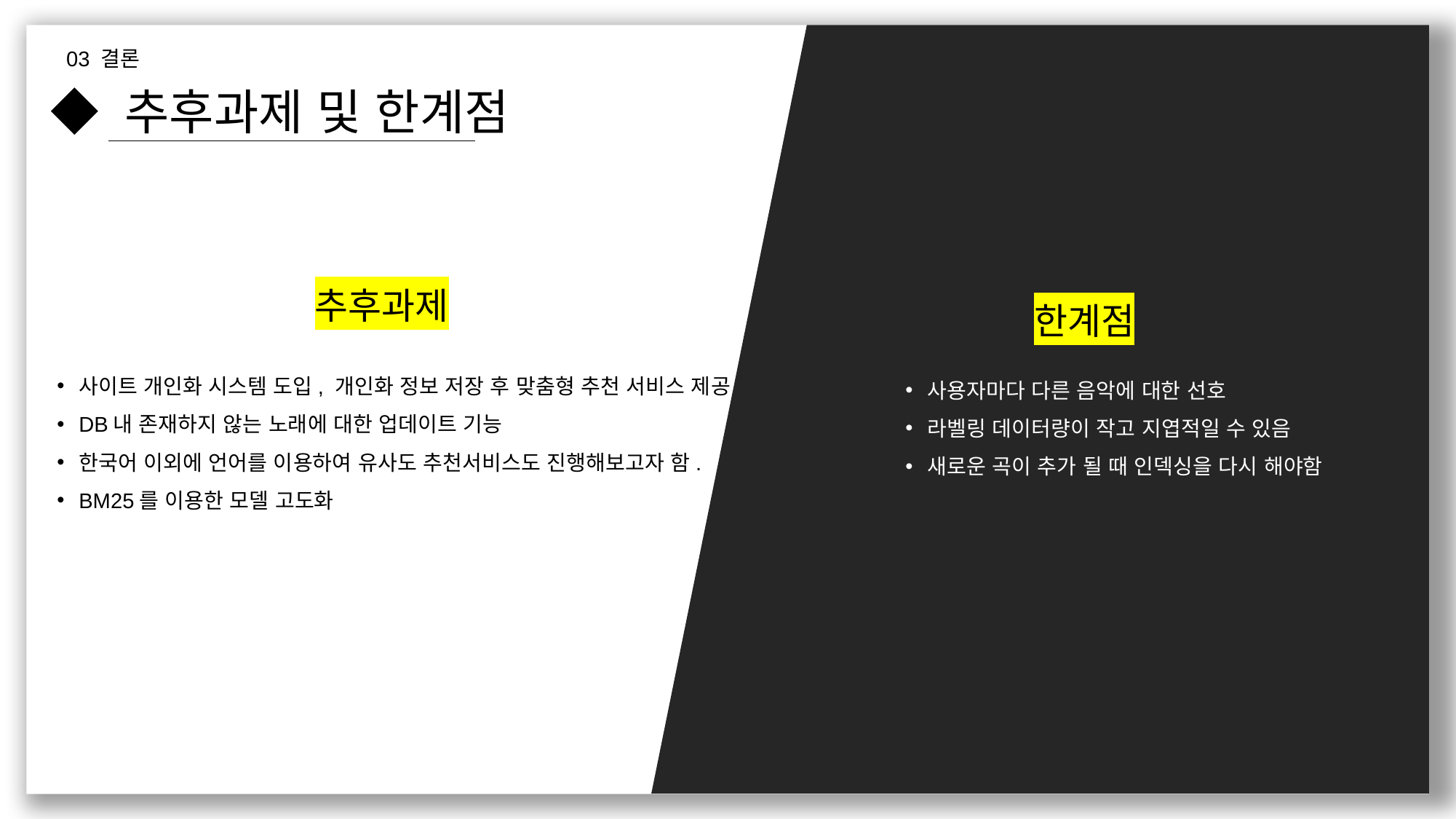

03 결론
◆ 추후과제 및 한계점
한계점

추후과제
사이트 개인화 시스템 도입, 개인화 정보 저장 후 맞춤형 추천 서비스 제공
DB내 존재하지 않는 노래에 대한 업데이트 기능
한국어 이외에 언어를 이용하여 유사도 추천서비스도 진행해보고자 함.
BM25를 이용한 모델 고도화
사용자마다 다른 음악에 대한 선호
라벨링 데이터량이 작고 지엽적일 수 있음
새로운 곡이 추가 될 때 인덱싱을 다시 해야함
26